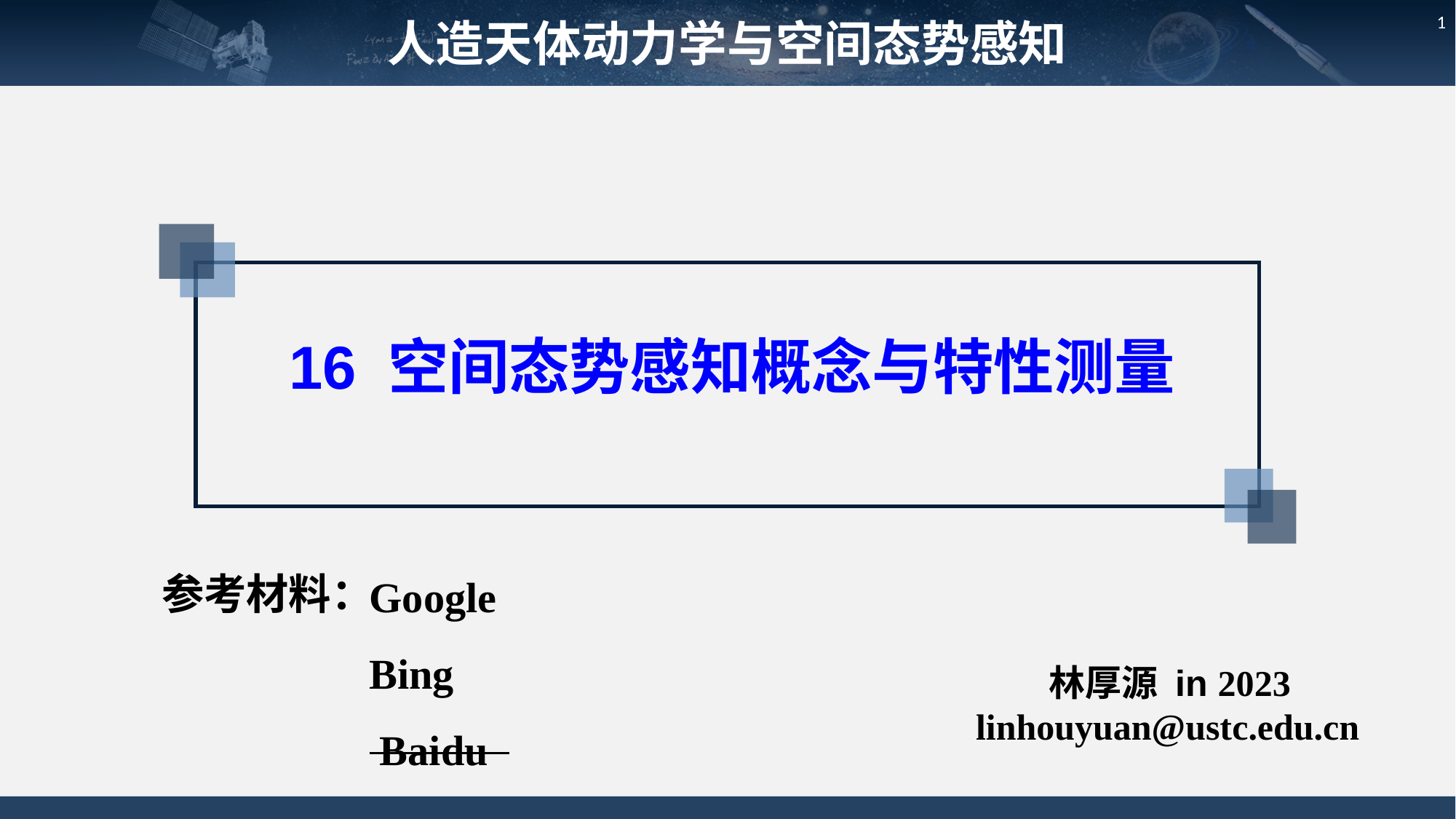

人造天体动力学与空间态势感知
1

16 空间态势感知概念与特性测量

参考材料：
Google
Bing
 Baidu
林厚源 in 2023
linhouyuan@ustc.edu.cn